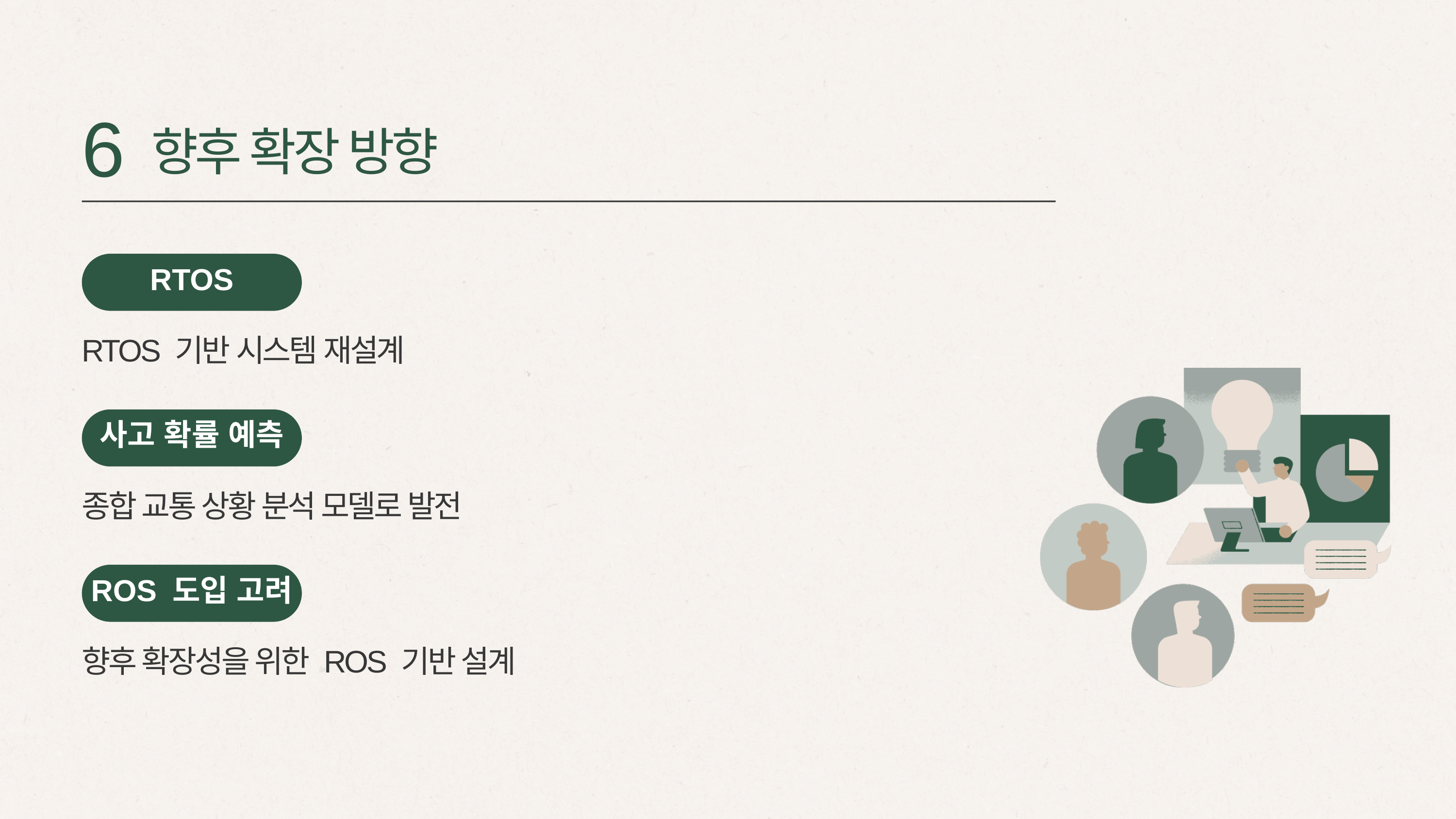

6
향후 확장 방향

RTOS

RTOS 기반 시스템 재설계

사고 확률 예측

종합 교통 상황 분석 모델로 발전
ROS 도입 고려

향후 확장성을 위한 ROS 기반 설계